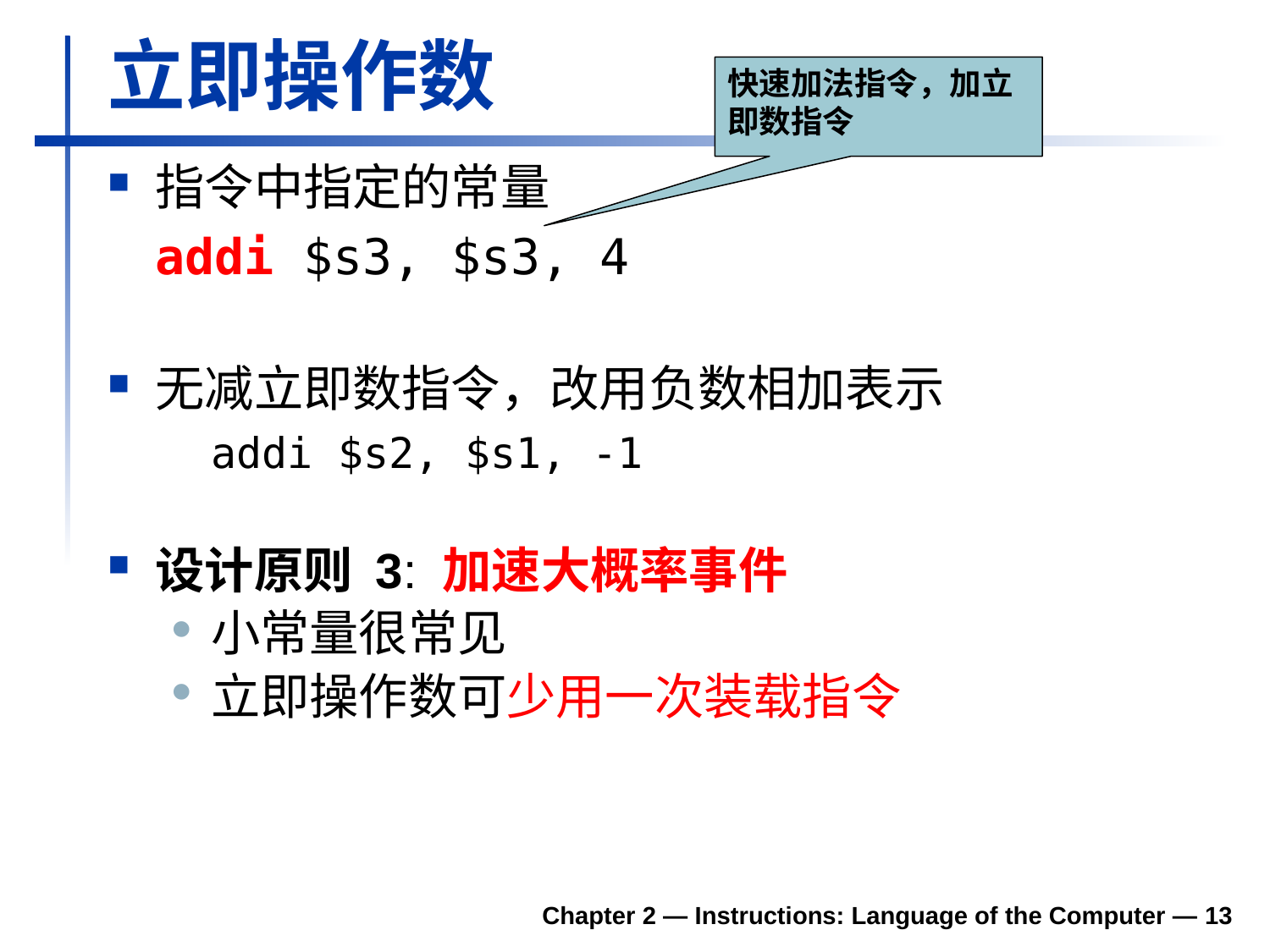

# 立即操作数
快速加法指令，加立即数指令
指令中指定的常量
	addi $s3, $s3, 4

无减立即数指令，改用负数相加表示
	addi $s2, $s1, -1

设计原则 3: 加速大概率事件
小常量很常见
立即操作数可少用一次装载指令
Chapter 2 — Instructions: Language of the Computer — 13